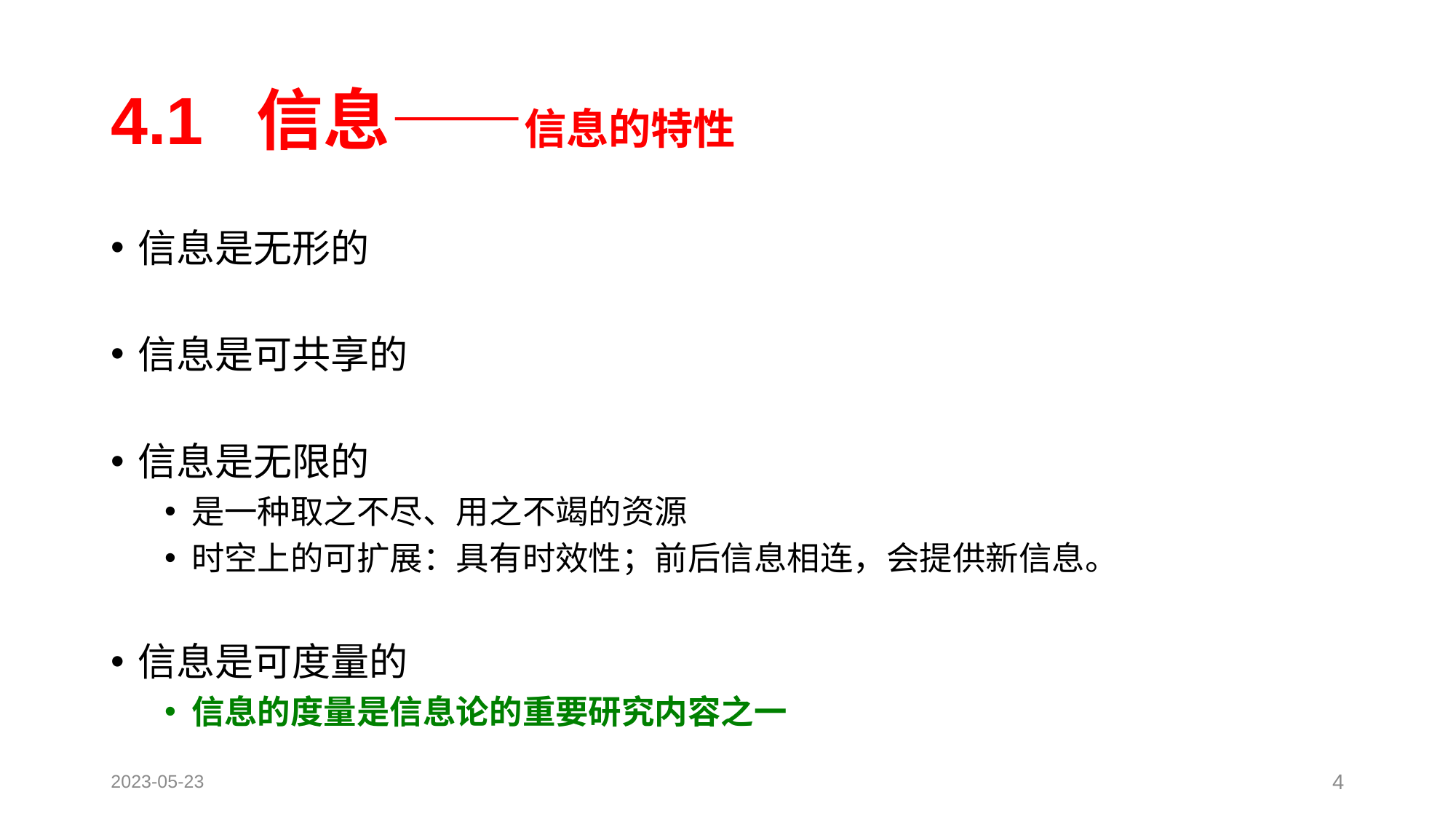

# 4.1  信息——信息的特性
信息是无形的

信息是可共享的

信息是无限的
是一种取之不尽、用之不竭的资源
时空上的可扩展：具有时效性；前后信息相连，会提供新信息。

信息是可度量的
信息的度量是信息论的重要研究内容之一

2023-05-23
4